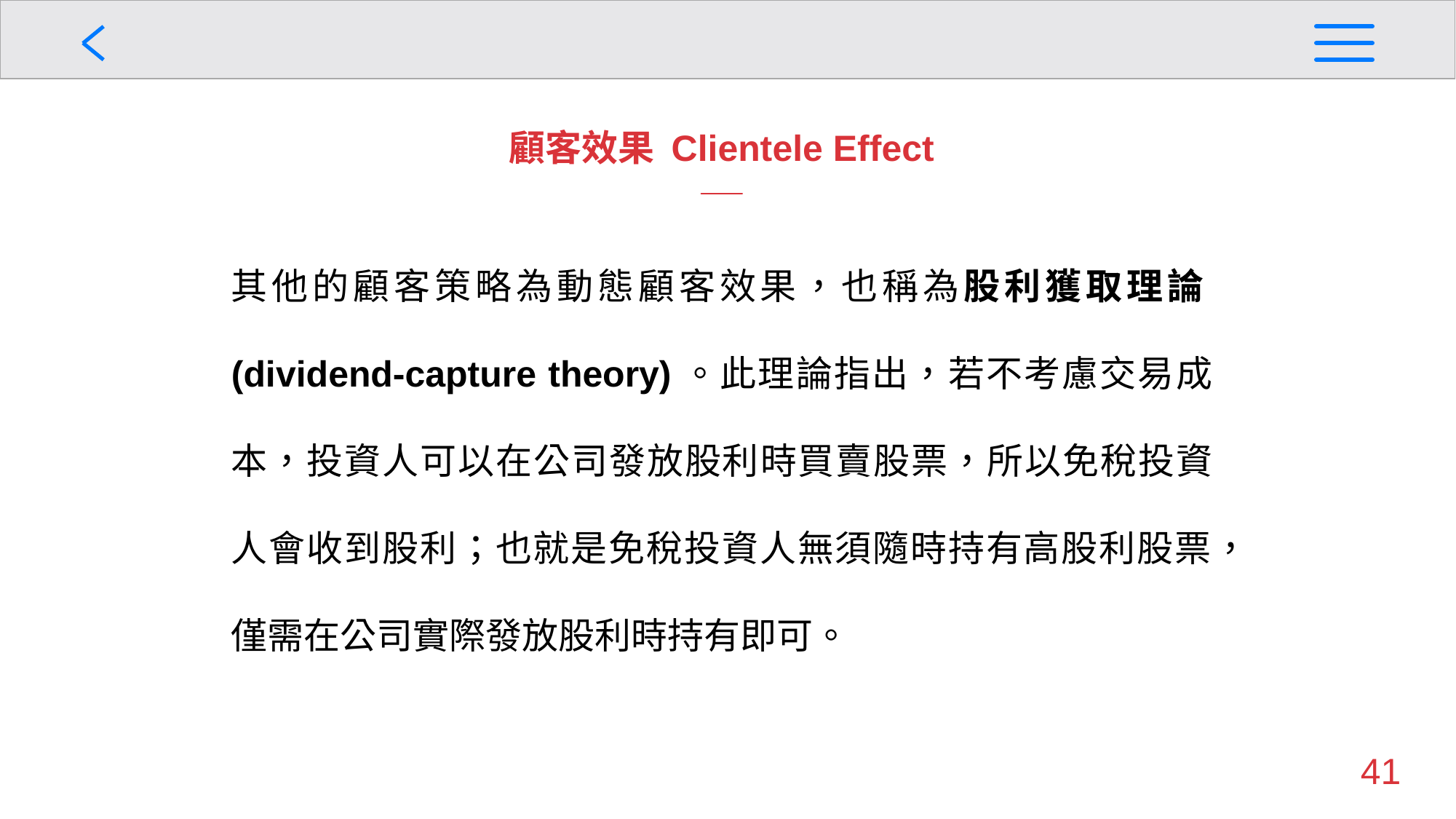

顧客效果 Clientele Effect
其他的顧客策略為動態顧客效果，也稱為股利獲取理論(dividend-capture theory)。此理論指出，若不考慮交易成本，投資人可以在公司發放股利時買賣股票，所以免稅投資人會收到股利；也就是免稅投資人無須隨時持有高股利股票，僅需在公司實際發放股利時持有即可。
41